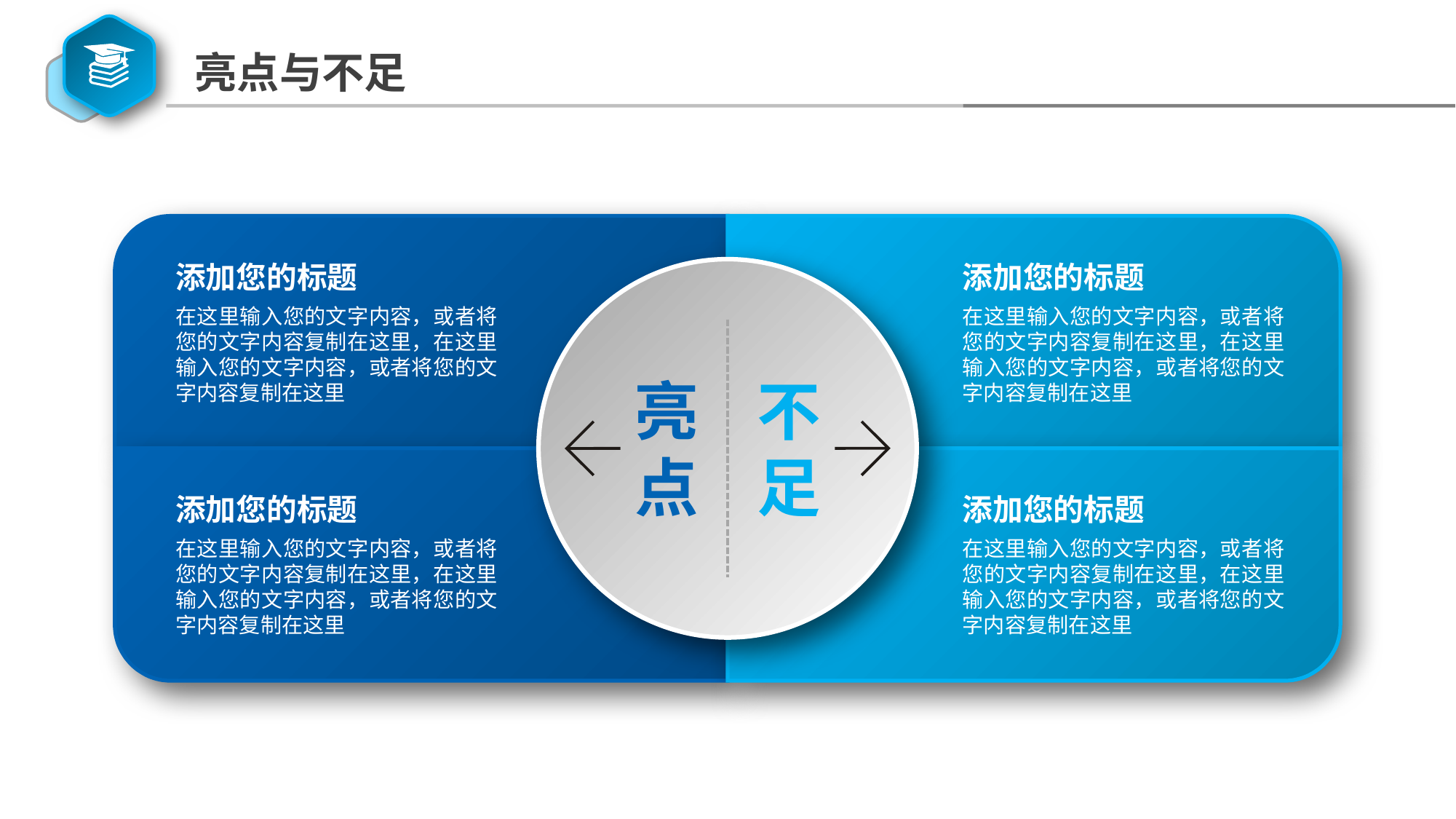

亮点与不足

添加您的标题
添加您的标题

在这里输入您的文字内容，或者将您的文字内容复制在这里，在这里输入您的文字内容，或者将您的文字内容复制在这里
在这里输入您的文字内容，或者将您的文字内容复制在这里，在这里输入您的文字内容，或者将您的文字内容复制在这里
亮
点
不足

添加您的标题
添加您的标题
在这里输入您的文字内容，或者将您的文字内容复制在这里，在这里输入您的文字内容，或者将您的文字内容复制在这里
在这里输入您的文字内容，或者将您的文字内容复制在这里，在这里输入您的文字内容，或者将您的文字内容复制在这里